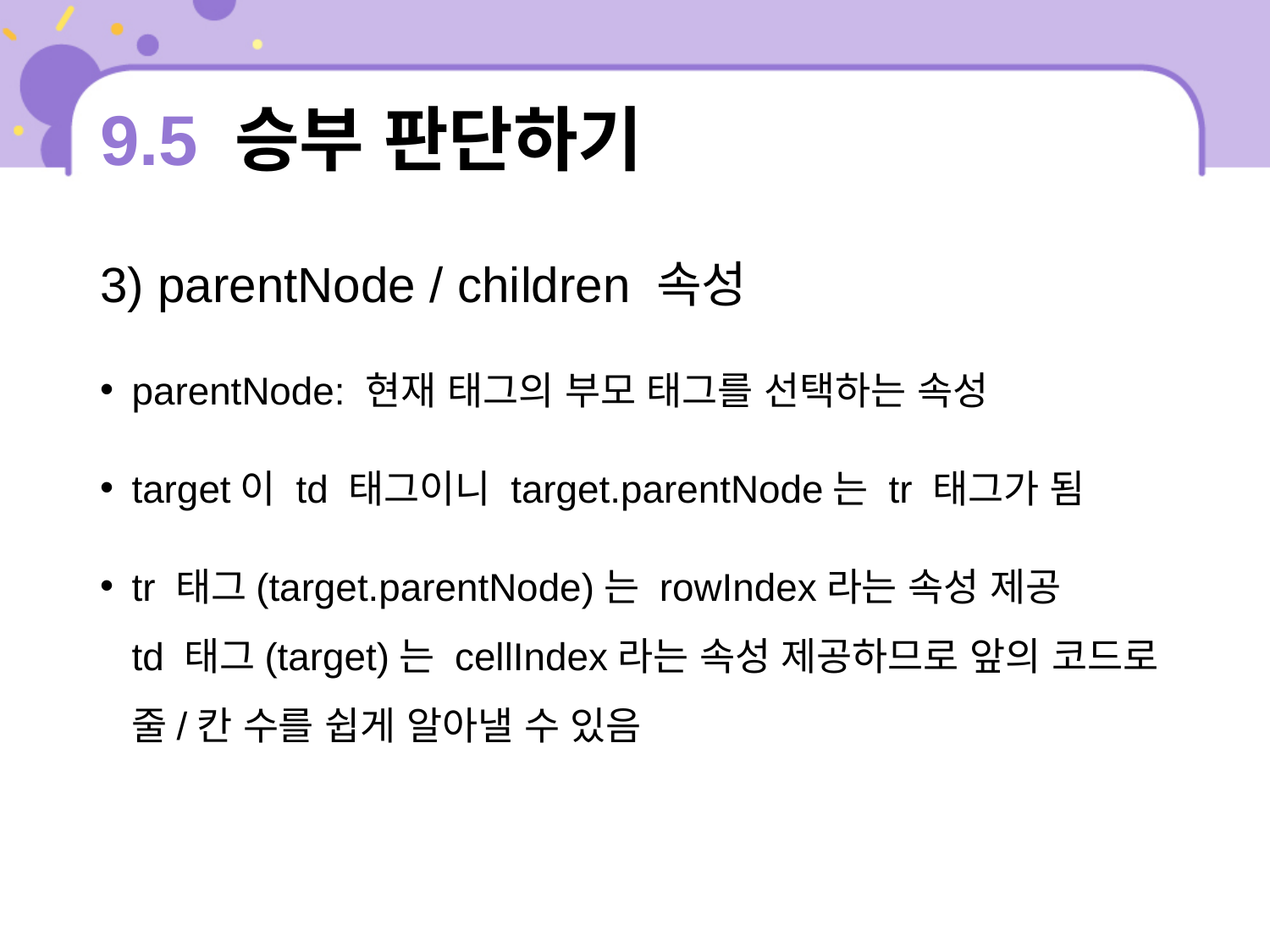

# 9.5 승부 판단하기
3) parentNode / children 속성
parentNode: 현재 태그의 부모 태그를 선택하는 속성
target이 td 태그이니 target.parentNode는 tr 태그가 됨
tr 태그(target.parentNode)는 rowIndex라는 속성 제공
td 태그(target)는 cellIndex라는 속성 제공하므로 앞의 코드로 줄/칸 수를 쉽게 알아낼 수 있음